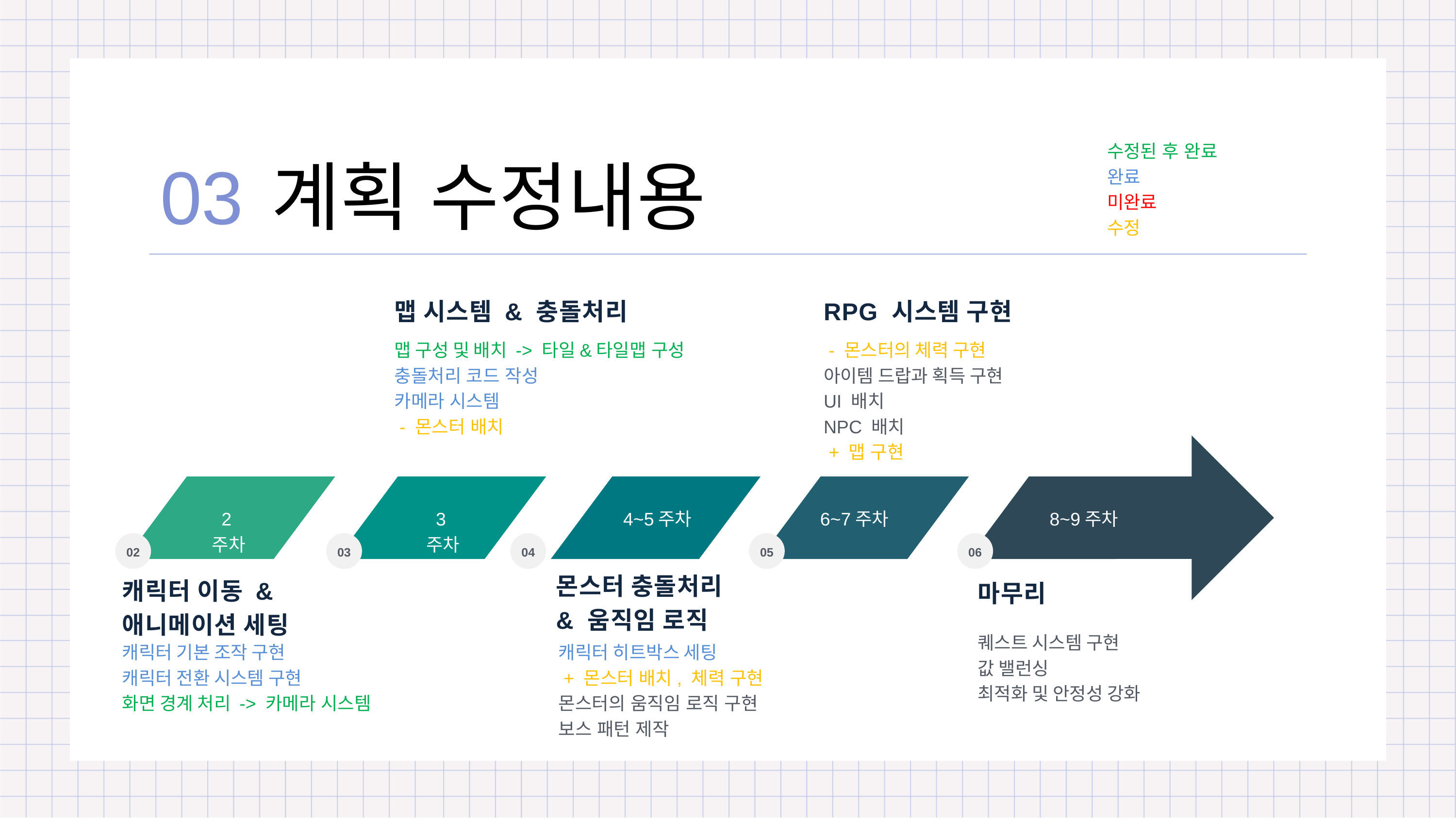

03
계획 수정내용
수정된 후 완료
완료
미완료
수정

맵 시스템 & 충돌처리
RPG 시스템 구현
 - 몬스터의 체력 구현
아이템 드랍과 획득 구현
UI 배치
NPC 배치
 + 맵 구현
맵 구성 및 배치 -> 타일&타일맵 구성
충돌처리 코드 작성
카메라 시스템
 - 몬스터 배치

2주차
3주차
4~5주차
6~7주차
8~9주차

02

03

04

05

06
몬스터 충돌처리 & 움직임 로직
캐릭터 이동 &
애니메이션 세팅
마무리
퀘스트 시스템 구현
값 밸런싱
최적화 및 안정성 강화
캐릭터 기본 조작 구현
캐릭터 전환 시스템 구현
화면 경계 처리 -> 카메라 시스템
캐릭터 히트박스 세팅
 + 몬스터 배치, 체력 구현
몬스터의 움직임 로직 구현
보스 패턴 제작